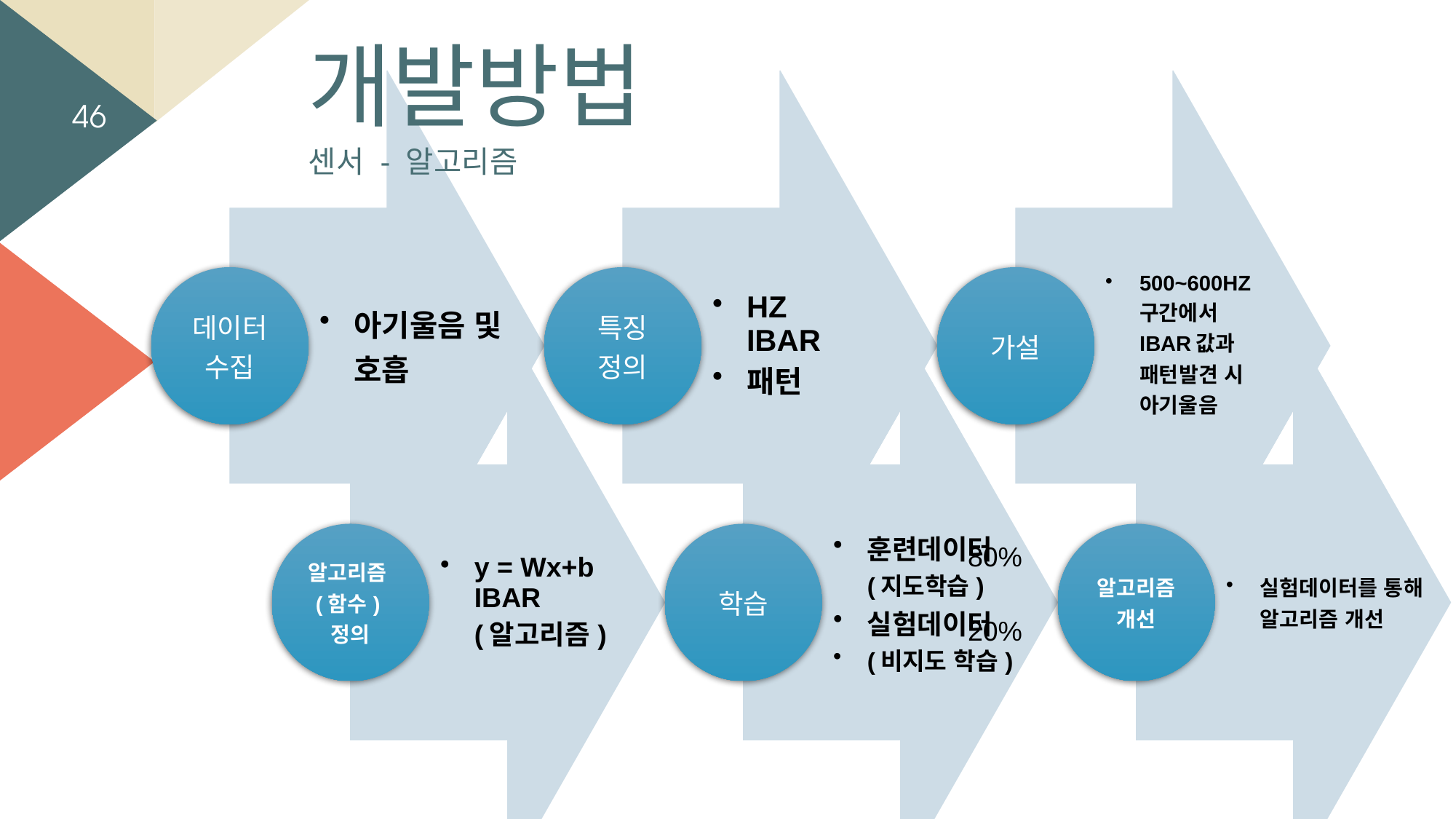

데이터 수집
특징 정의
HZ
IBAR
패턴
가설
아기울음 및 호흡
500~600HZ
구간에서
IBAR값과
패턴발견 시 아기울음

개발방법
46
센서 - 알고리즘
알고리즘
(함수)정의
학습
실험데이터
(비지도 학습)
y = Wx+b
IBAR
(알고리즘)
알고리즘 개선
실험데이터를 통해 알고리즘 개선
80%
20%